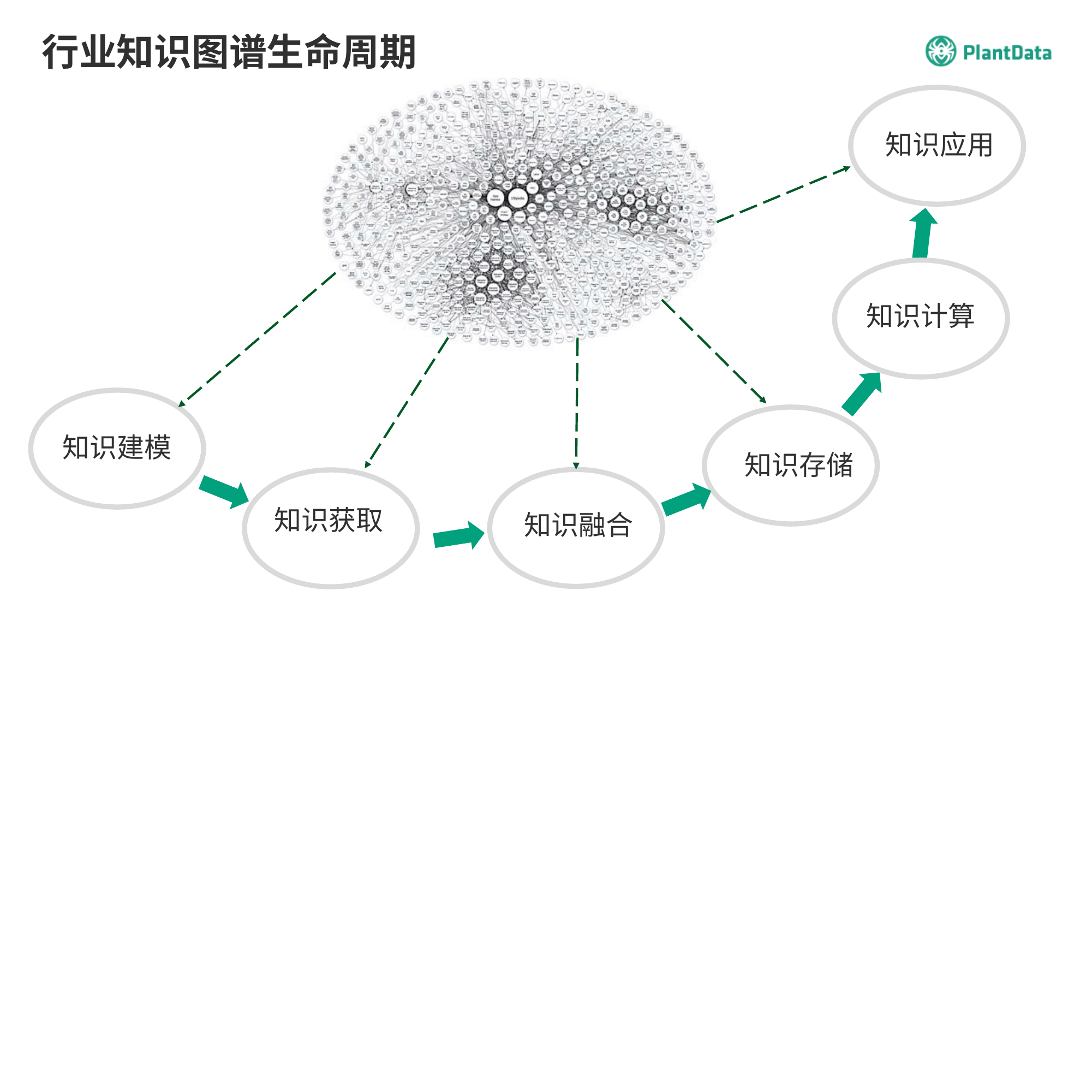

行业知识图谱生命周期

知识应用

知识计算

知识建模
知识存储

知识获取
知识融合